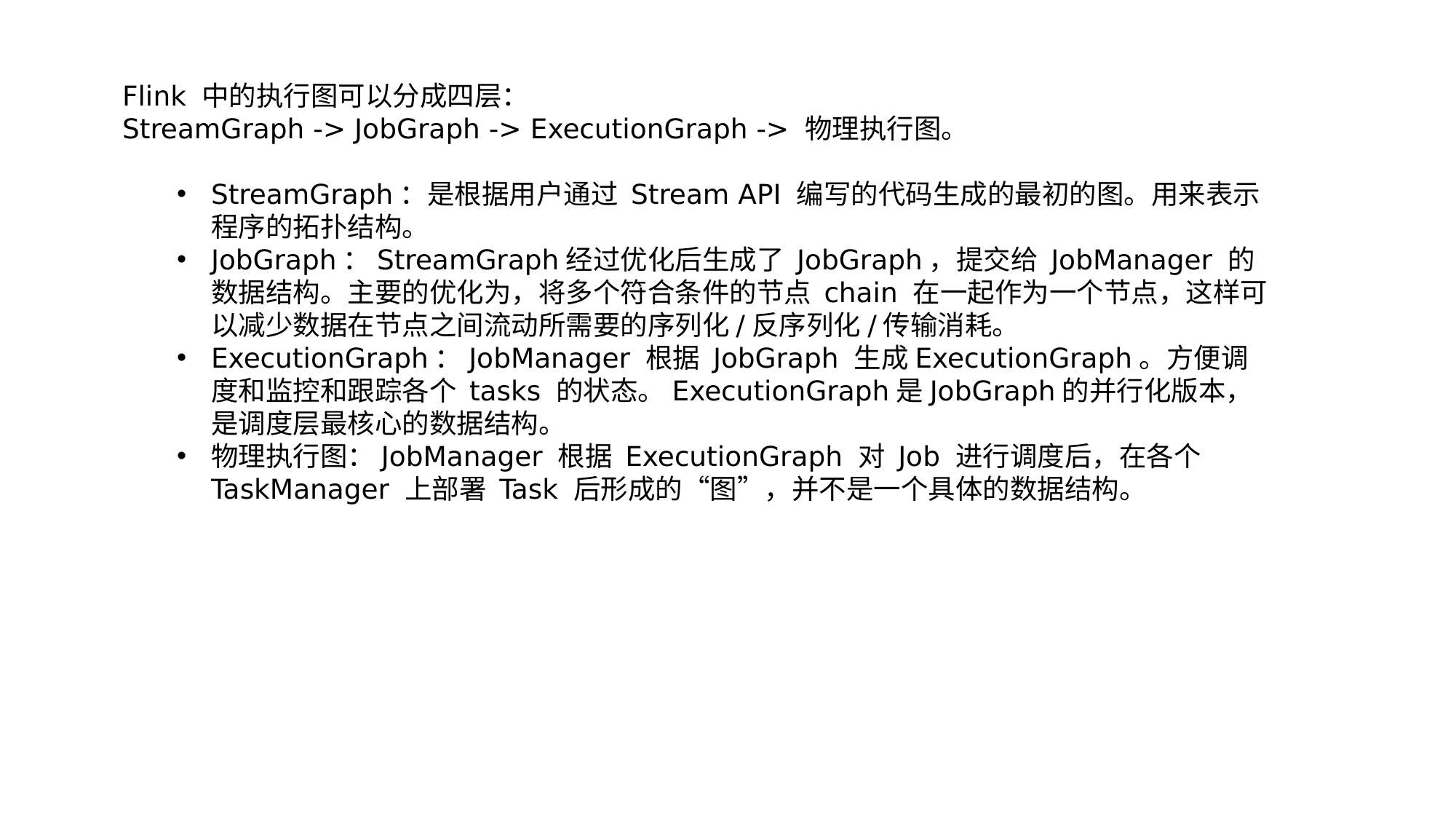

Flink 中的执行图可以分成四层：
StreamGraph -> JobGraph -> ExecutionGraph -> 物理执行图。

StreamGraph：是根据用户通过 Stream API 编写的代码生成的最初的图。用来表示程序的拓扑结构。
JobGraph：StreamGraph经过优化后生成了 JobGraph，提交给 JobManager 的数据结构。主要的优化为，将多个符合条件的节点 chain 在一起作为一个节点，这样可以减少数据在节点之间流动所需要的序列化/反序列化/传输消耗。
ExecutionGraph：JobManager 根据 JobGraph 生成ExecutionGraph。方便调度和监控和跟踪各个 tasks 的状态。ExecutionGraph是JobGraph的并行化版本，是调度层最核心的数据结构。
物理执行图：JobManager 根据 ExecutionGraph 对 Job 进行调度后，在各个TaskManager 上部署 Task 后形成的“图”，并不是一个具体的数据结构。